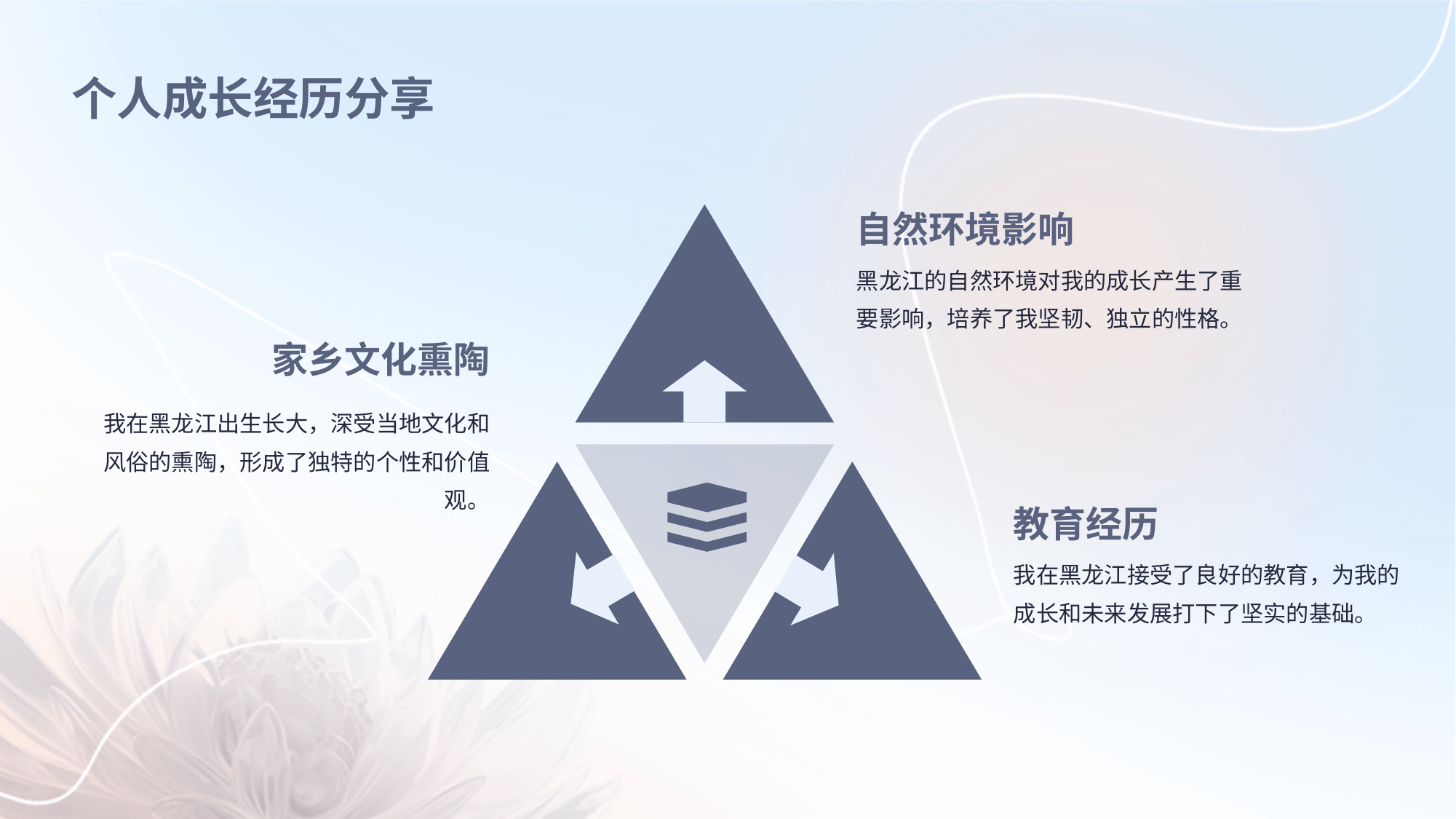

个人成长经历分享
自然环境影响

黑龙江的自然环境对我的成长产生了重要影响，培养了我坚韧、独立的性格。
家乡文化熏陶

我在黑龙江出生长大，深受当地文化和风俗的熏陶，形成了独特的个性和价值观。

教育经历

我在黑龙江接受了良好的教育，为我的成长和未来发展打下了坚实的基础。